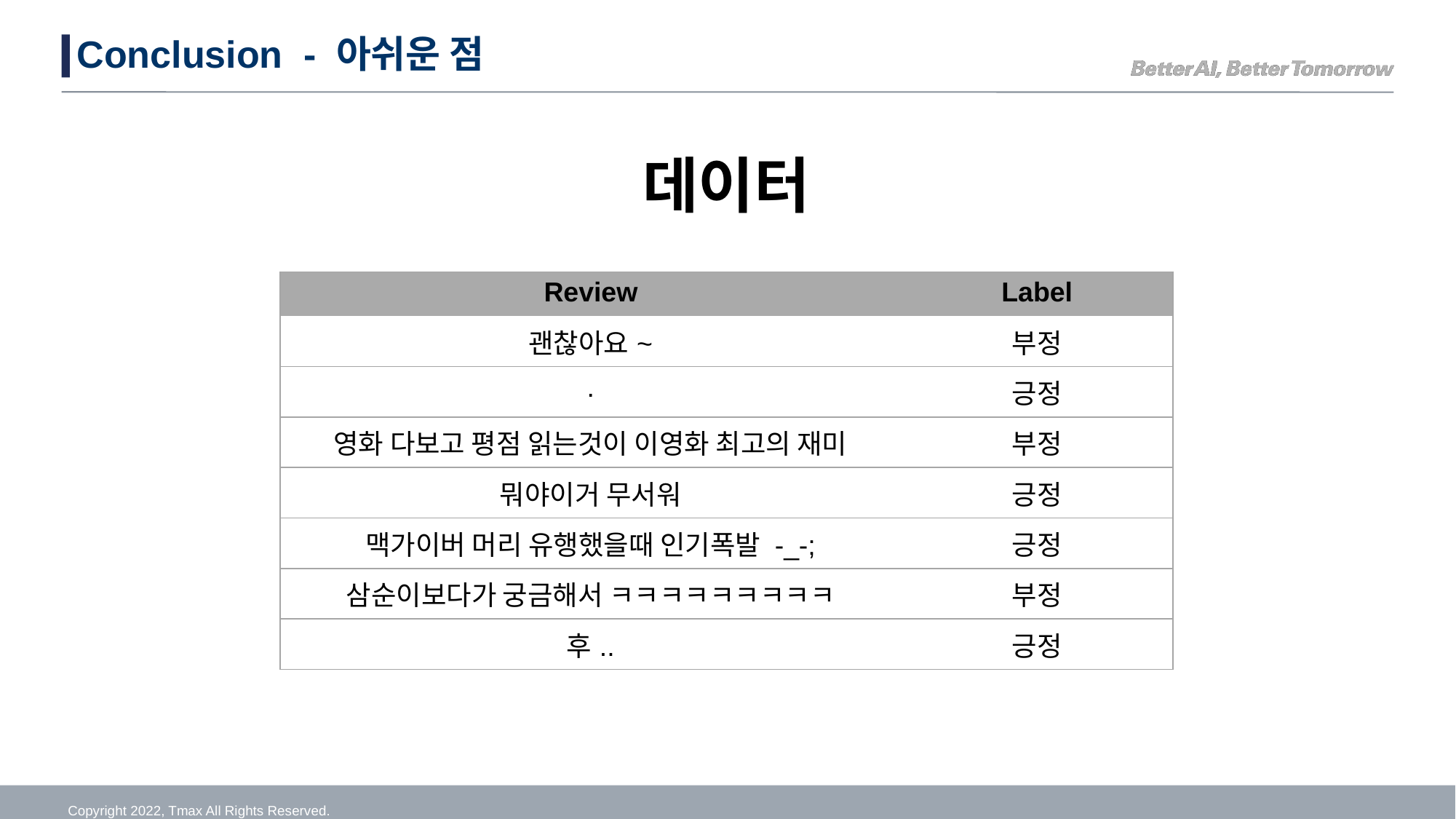

# Conclusion  - 아쉬운 점
데이터
| Review | Label |
| --- | --- |
| 괜찮아요~ | 부정 |
| . | 긍정 |
| 영화 다보고 평점 읽는것이 이영화 최고의 재미 | 부정 |
| 뭐야이거 무서워 | 긍정 |
| 맥가이버 머리 유행했을때 인기폭발 -\_-; | 긍정 |
| 삼순이보다가 궁금해서 ㅋㅋㅋㅋㅋㅋㅋㅋㅋ | 부정 |
| 후.. | 긍정 |
29